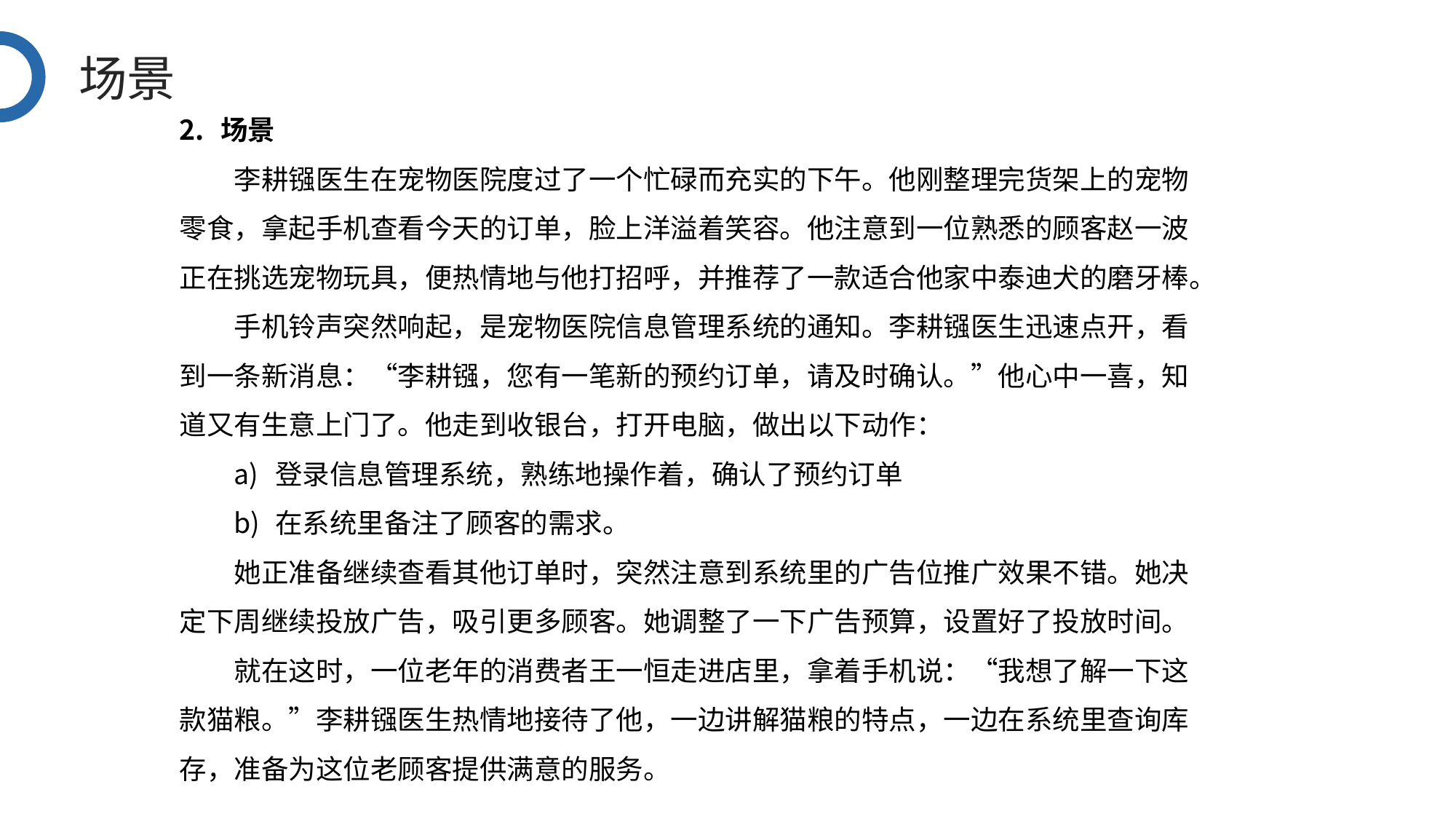

场景
场景
李耕镪医生在宠物医院度过了一个忙碌而充实的下午。他刚整理完货架上的宠物零食，拿起手机查看今天的订单，脸上洋溢着笑容。他注意到一位熟悉的顾客赵一波正在挑选宠物玩具，便热情地与他打招呼，并推荐了一款适合他家中泰迪犬的磨牙棒。
手机铃声突然响起，是宠物医院信息管理系统的通知。李耕镪医生迅速点开，看到一条新消息：“李耕镪，您有一笔新的预约订单，请及时确认。”他心中一喜，知道又有生意上门了。他走到收银台，打开电脑，做出以下动作：
登录信息管理系统，熟练地操作着，确认了预约订单
在系统里备注了顾客的需求。
她正准备继续查看其他订单时，突然注意到系统里的广告位推广效果不错。她决定下周继续投放广告，吸引更多顾客。她调整了一下广告预算，设置好了投放时间。
就在这时，一位老年的消费者王一恒走进店里，拿着手机说：“我想了解一下这款猫粮。”李耕镪医生热情地接待了他，一边讲解猫粮的特点，一边在系统里查询库存，准备为这位老顾客提供满意的服务。